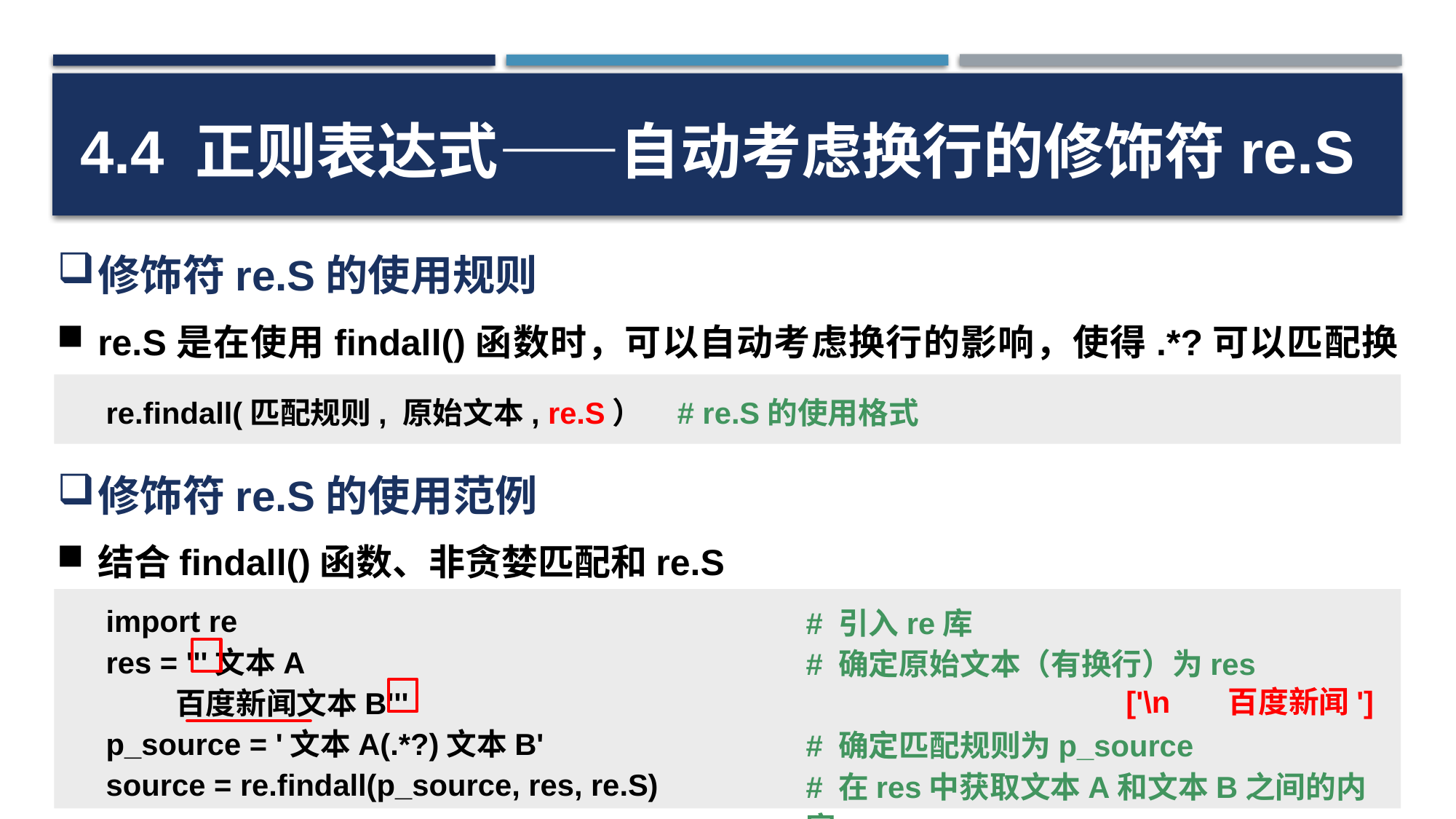

4.4 正则表达式——自动考虑换行的修饰符re.S
修饰符re.S的使用规则
re.S是在使用findall()函数时，可以自动考虑换行的影响，使得.*?可以匹配换行。

re.findall(匹配规则, 原始文本, re.S）
# re.S的使用格式
修饰符re.S的使用范例
结合findall()函数、非贪婪匹配和re.S

import re
res = '''文本A
         百度新闻文本B'''
p_source = '文本A(.*?)文本B'
source = re.findall(p_source, res, re.S)
# 引入re库
# 确定原始文本（有换行）为res

# 确定匹配规则为p_source
# 在res中获取文本A和文本B之间的内容

['\n      百度新闻']

46